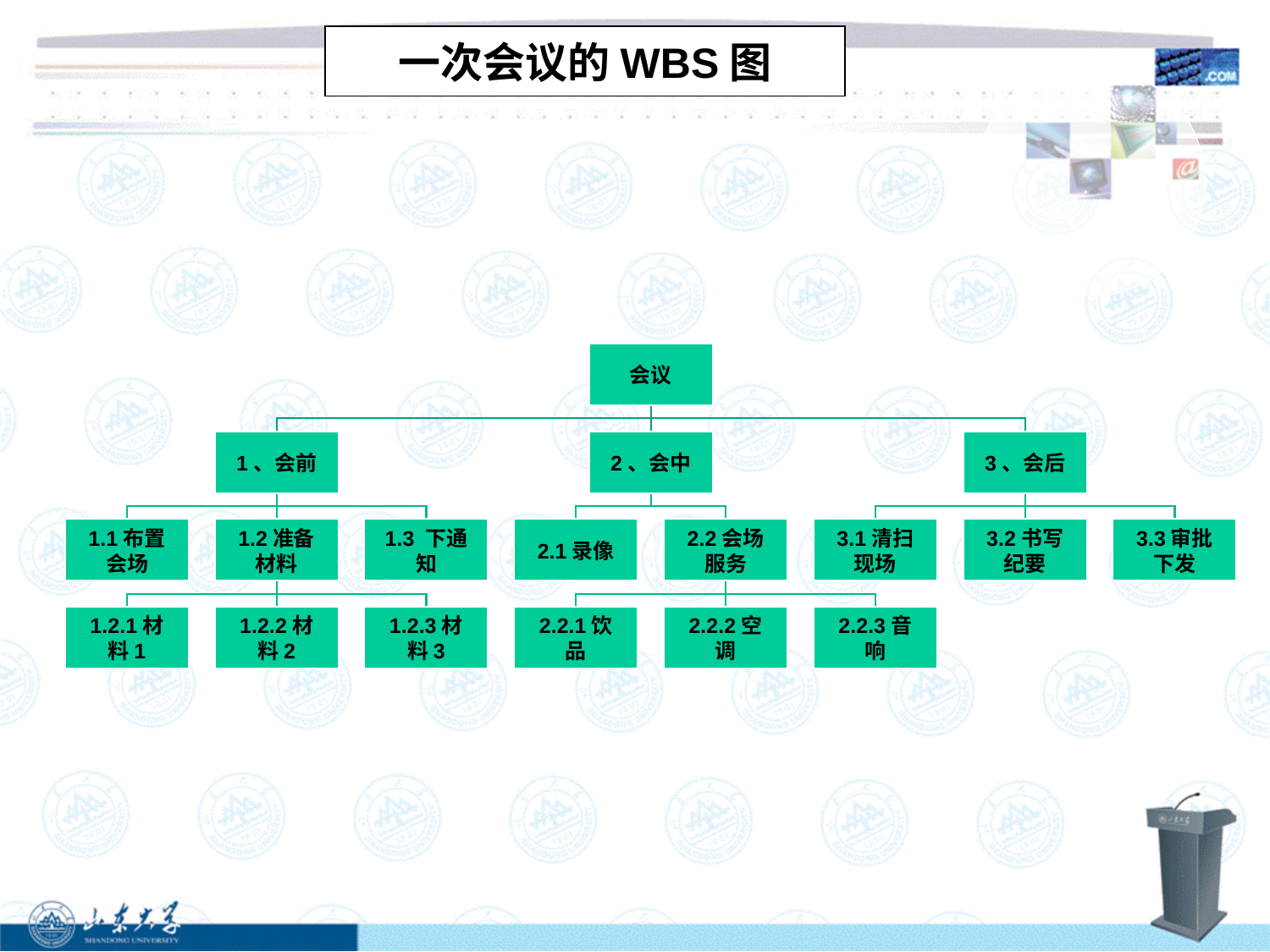

一次会议的WBS图
会议
1、会前
1.1布置
会场
1.2准备
材料
1.2.1材
料1
1.2.2材
料2
1.2.3材
料3
1.3 下通
知
2、会中
2.1录像
2.2会场
服务
2.2.1饮
品
2.2.2空
调
2.2.3音
响
3、会后
3.1清扫
现场
3.2书写
纪要
3.3审批
下发